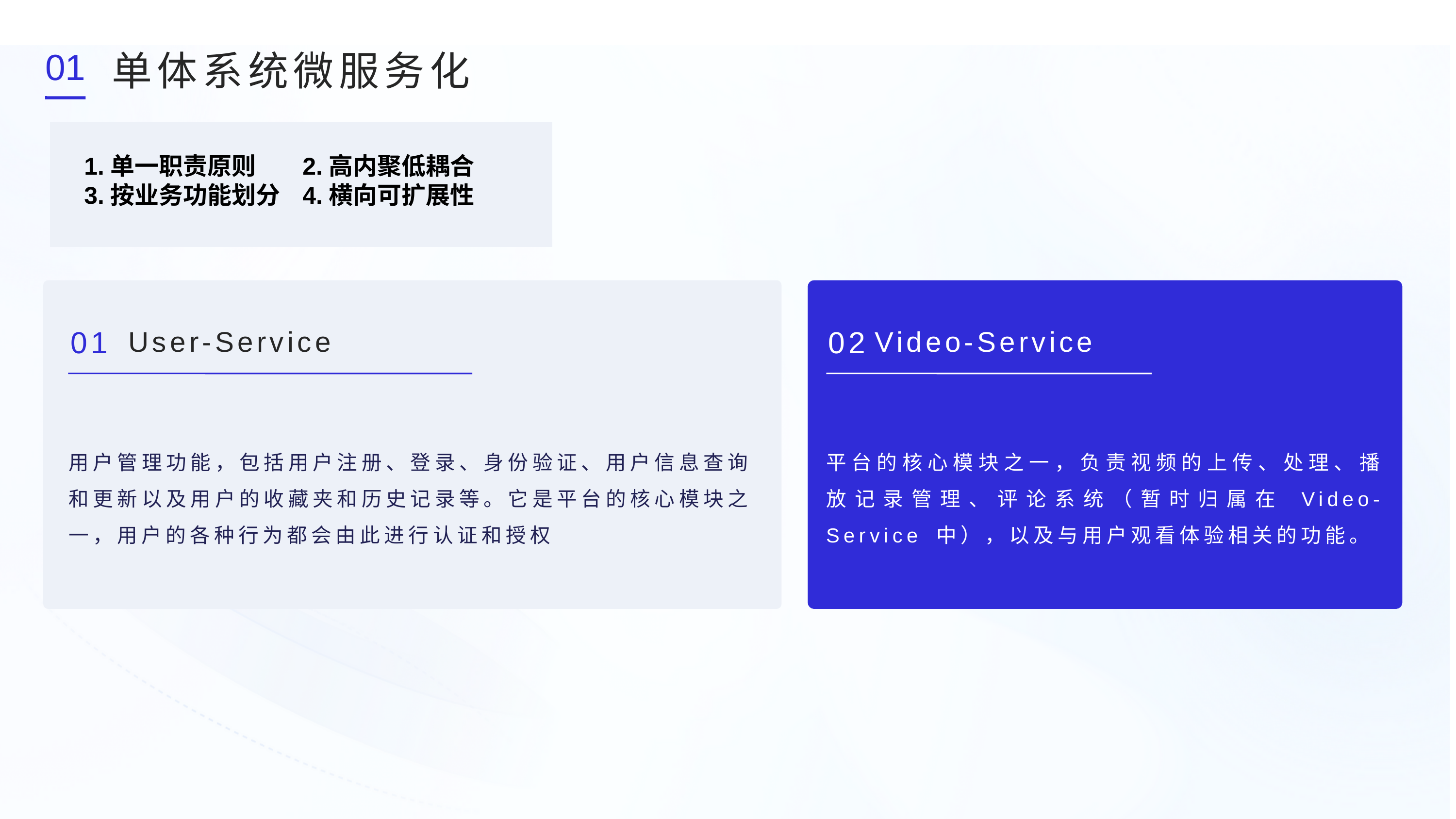

01
单体系统微服务化

1.单一职责原则 	2.高内聚低耦合
3.按业务功能划分	4.横向可扩展性

01
02
User-Service
Video-Service

平台的核心模块之一，负责视频的上传、处理、播放记录管理、评论系统（暂时归属在 Video-Service 中），以及与用户观看体验相关的功能。
用户管理功能，包括用户注册、登录、身份验证、用户信息查询和更新以及用户的收藏夹和历史记录等。它是平台的核心模块之一，用户的各种行为都会由此进行认证和授权